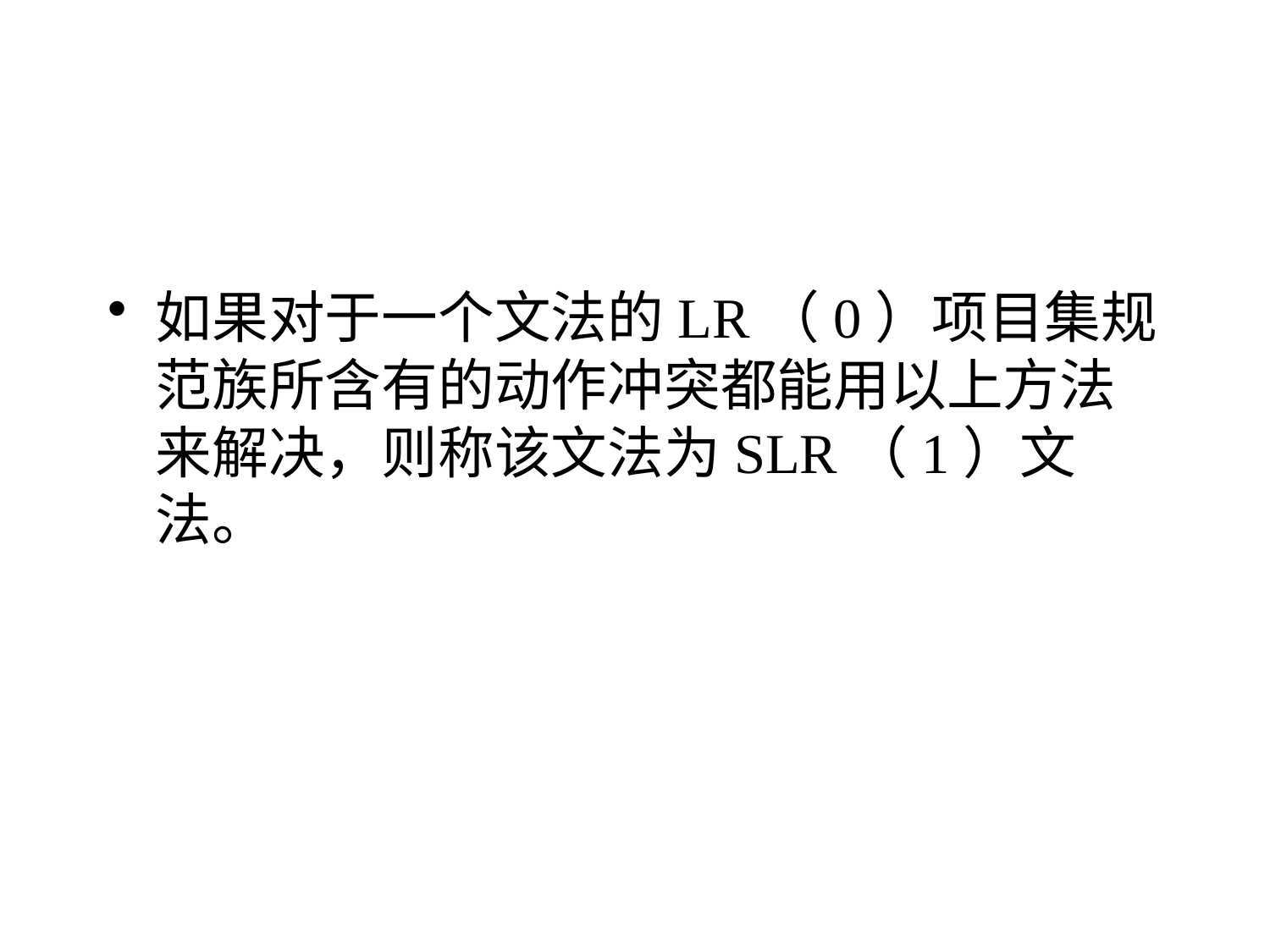

#
如果对于一个文法的LR（0）项目集规范族所含有的动作冲突都能用以上方法来解决，则称该文法为SLR（1）文法。